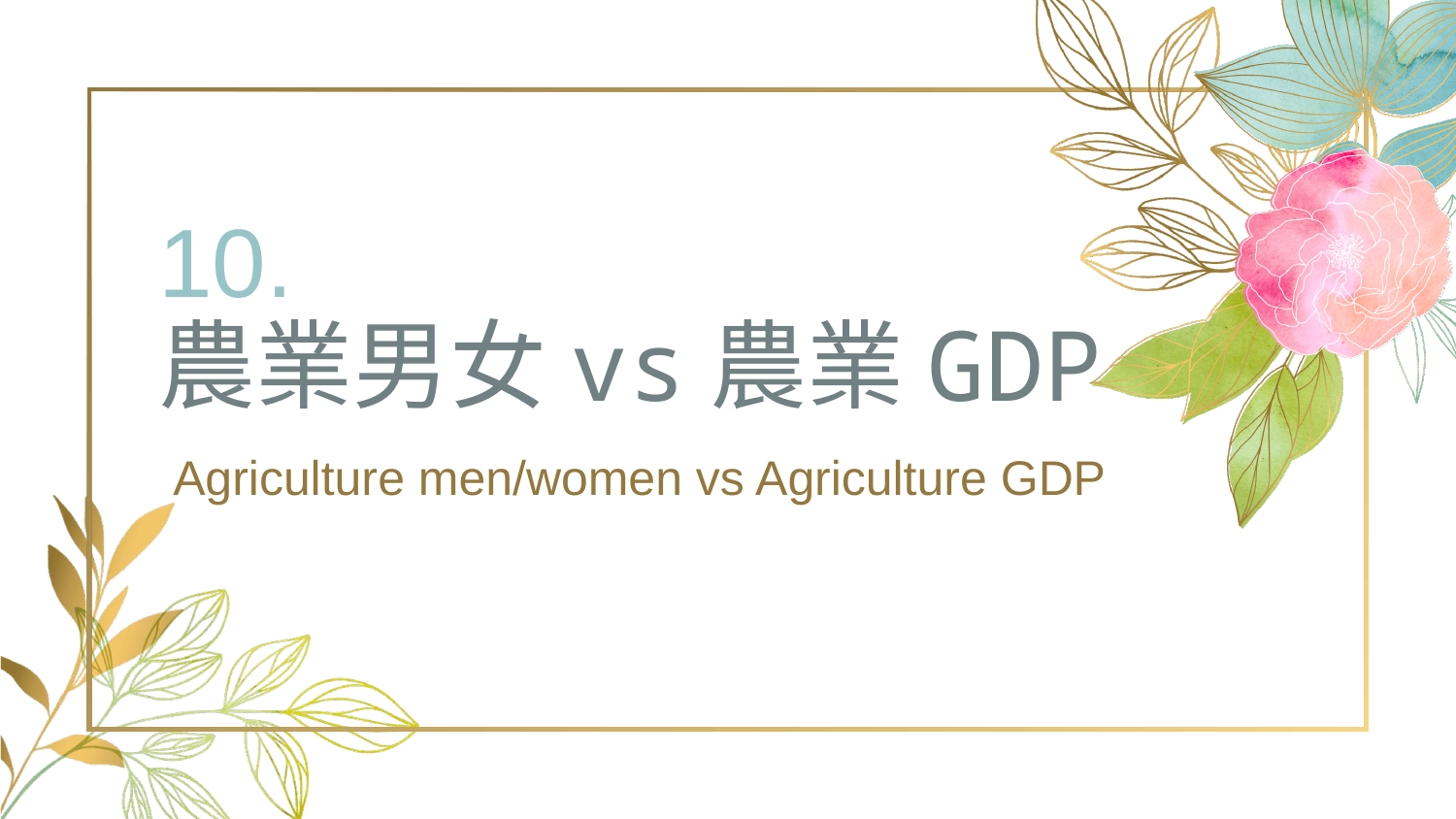

# 10.
農業男女vs農業GDP
Agriculture men/women vs Agriculture GDP